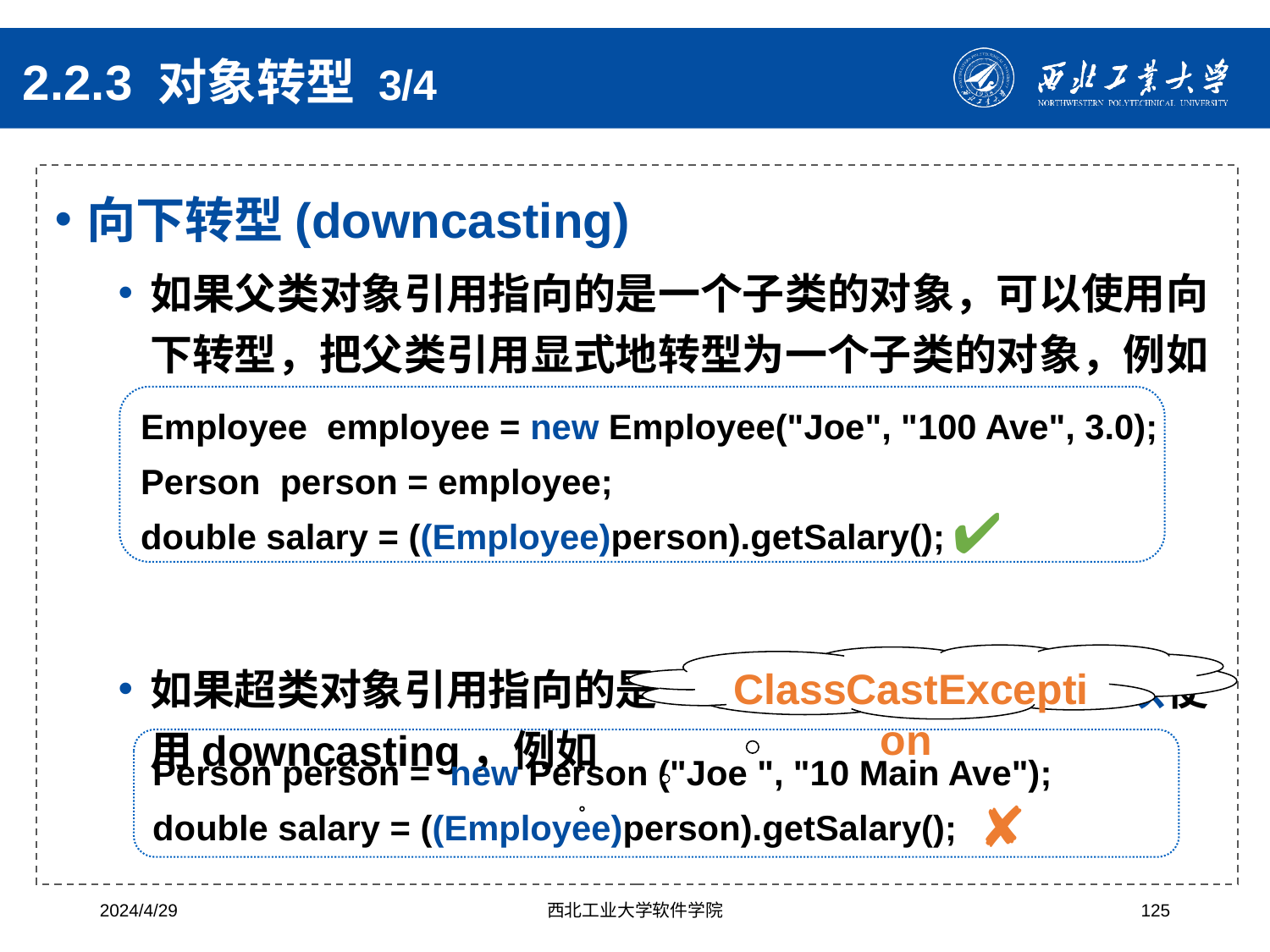

# 2.2.3 对象转型 3/4
向下转型(downcasting)
如果父类对象引用指向的是一个子类的对象，可以使用向下转型，把父类引用显式地转型为一个子类的对象，例如

如果超类对象引用指向的是一个自身类对象，则不可以使用downcasting，例如
Employee  employee = new Employee("Joe", "100 Ave", 3.0);
Person  person = employee;
double salary = ((Employee)person).getSalary();
✔
ClassCastException
Person person =  new Person ("Joe ", "10 Main Ave");
double salary = ((Employee)person).getSalary();
✘
2024/4/29
西北工业大学软件学院
125